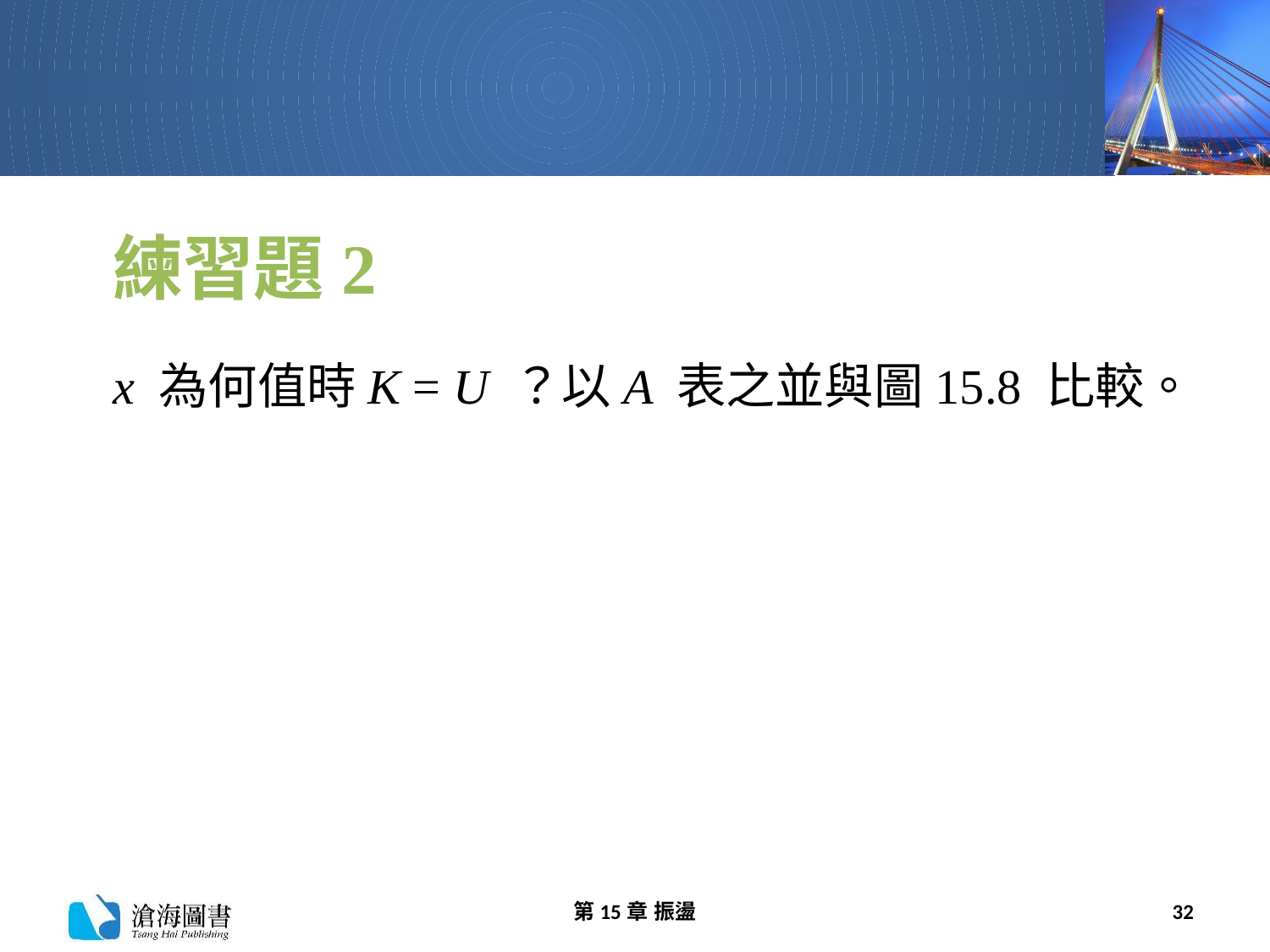

# 練習題2
x 為何值時K = U ？以A 表之並與圖15.8 比較。
第15章 振盪
32